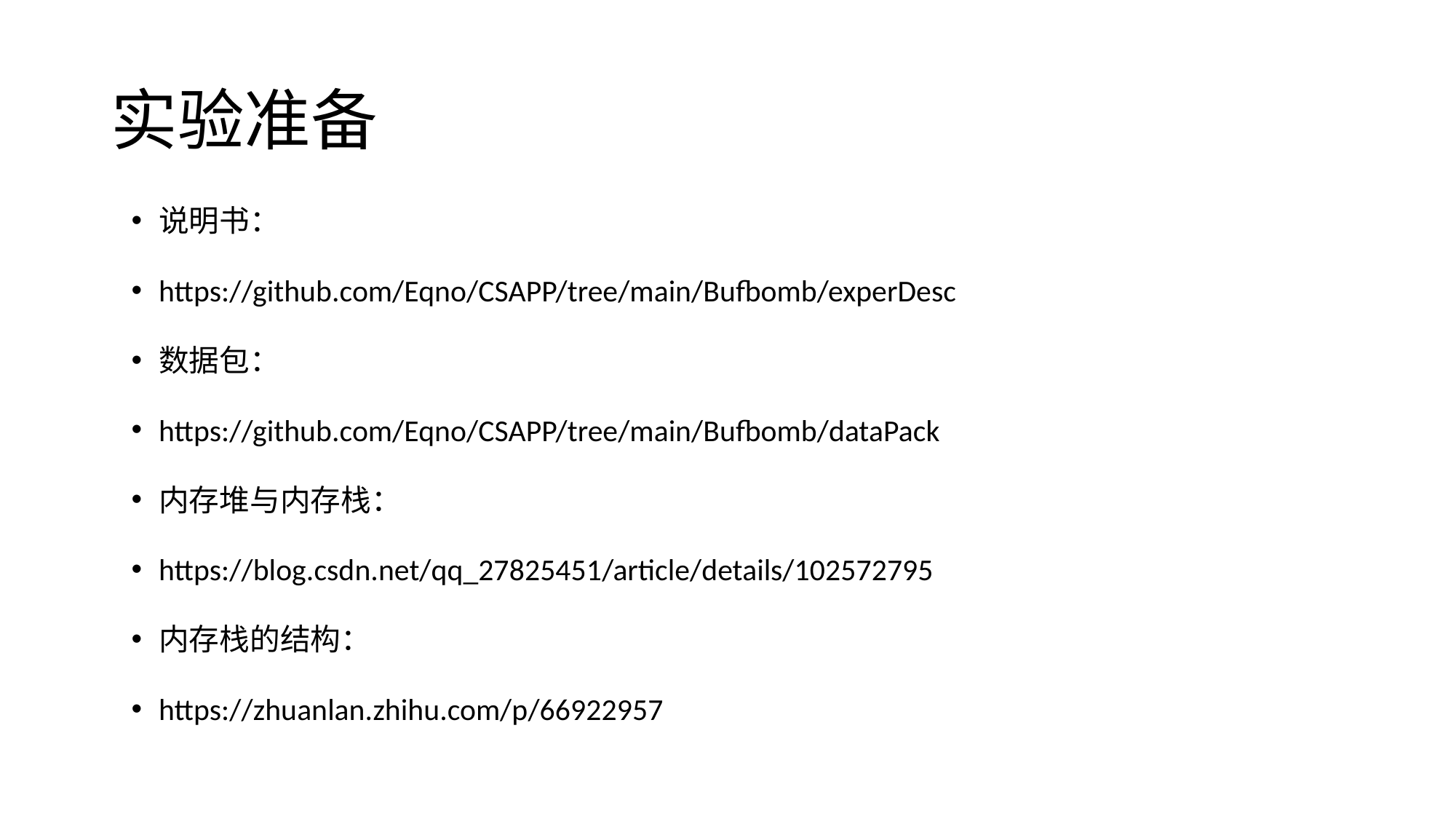

# 实验准备
说明书：
https://github.com/Eqno/CSAPP/tree/main/Bufbomb/experDesc
数据包：
https://github.com/Eqno/CSAPP/tree/main/Bufbomb/dataPack
内存堆与内存栈：
https://blog.csdn.net/qq_27825451/article/details/102572795
内存栈的结构：
https://zhuanlan.zhihu.com/p/66922957